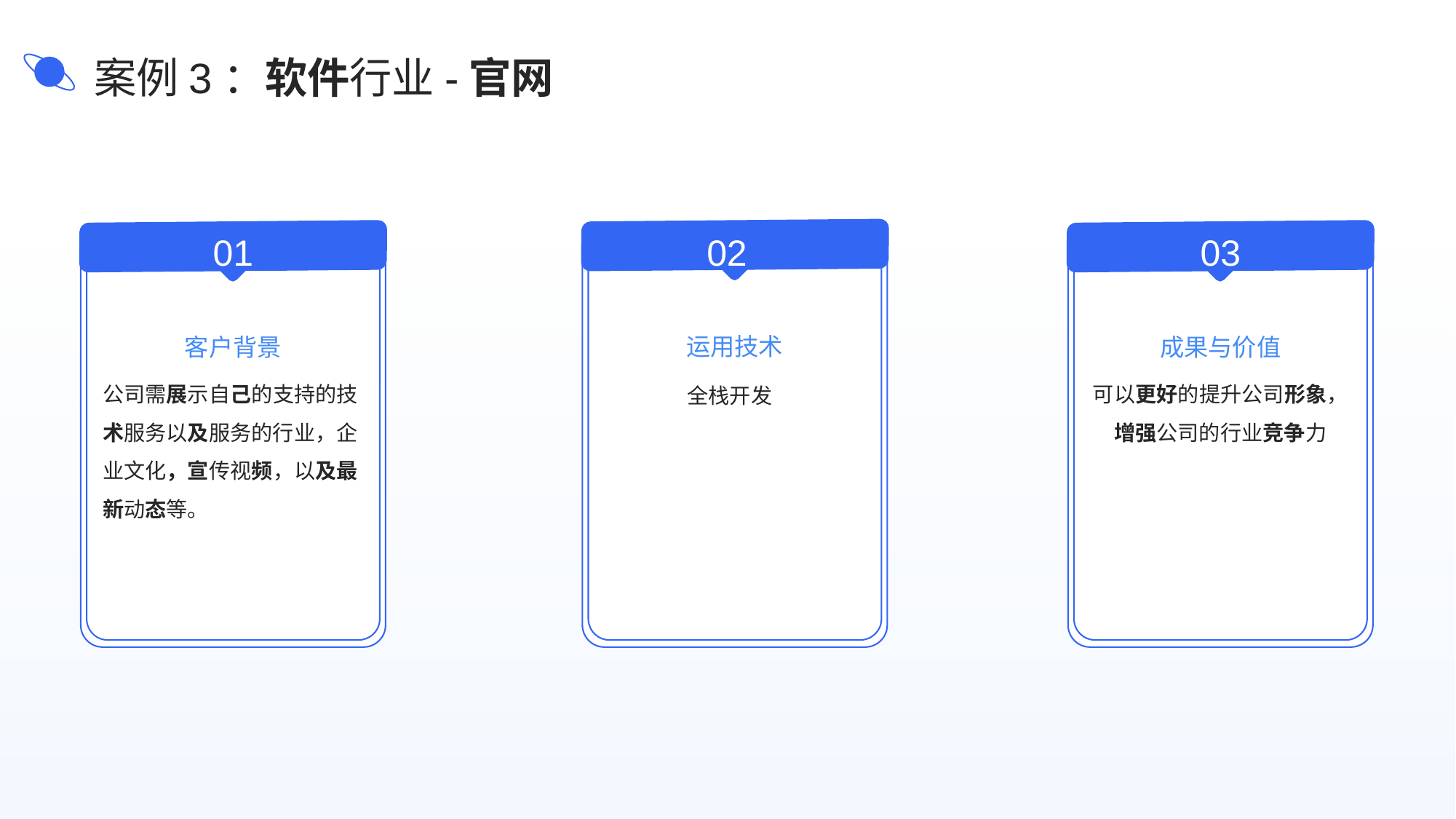

案例3：软件行业-官网

01
02
03

客户背景
成果与价值
运用技术
公司需展示自己的支持的技术服务以及服务的行业，企业文化，宣传视频，以及最新动态等。

可以更好的提升公司形象，增强公司的行业竞争力
全栈开发